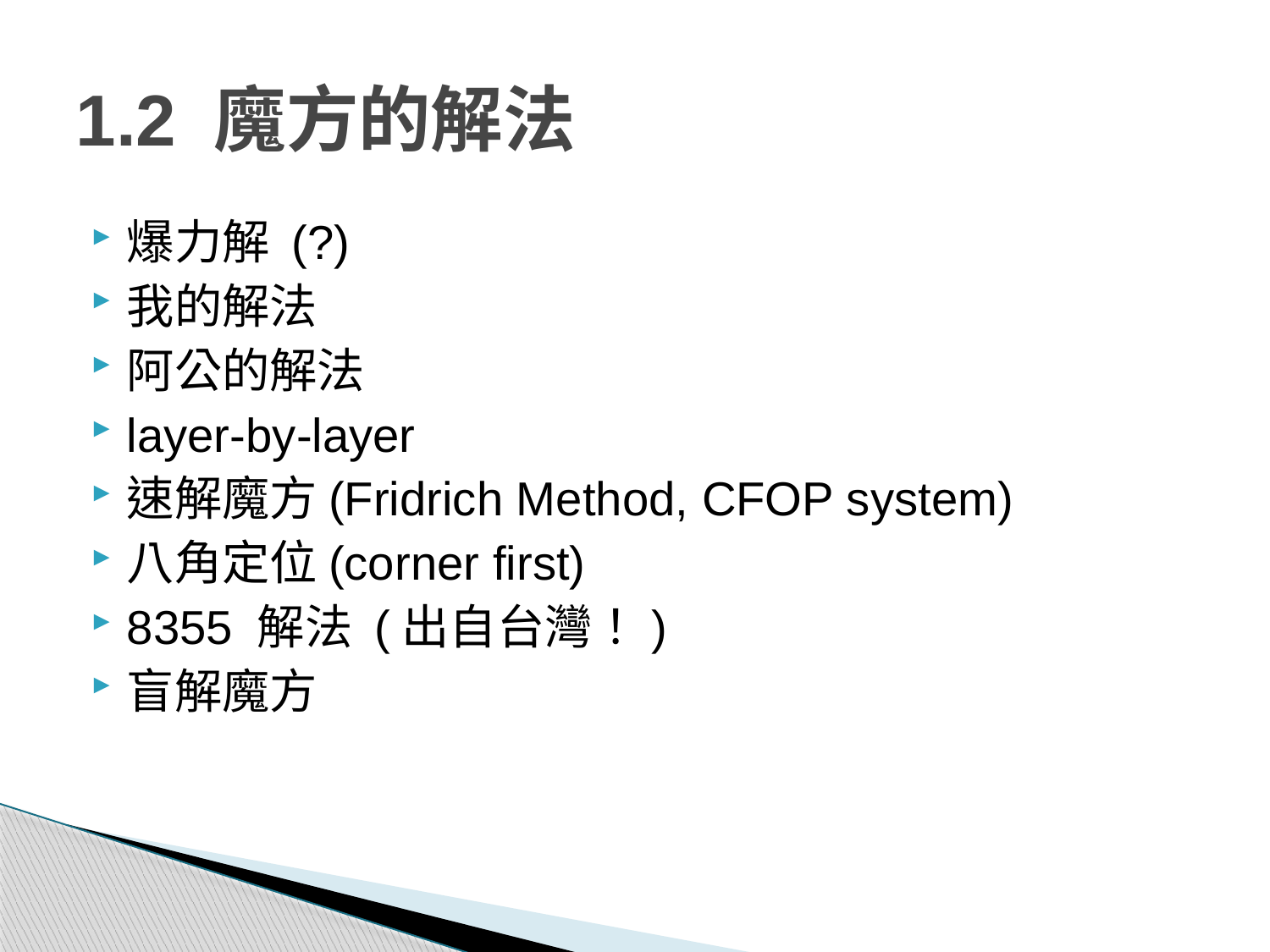

# 1.2 魔方的解法
爆力解 (?)
我的解法
阿公的解法
layer-by-layer
速解魔方(Fridrich Method, CFOP system)
八角定位(corner first)
8355 解法 (出自台灣！)
盲解魔方